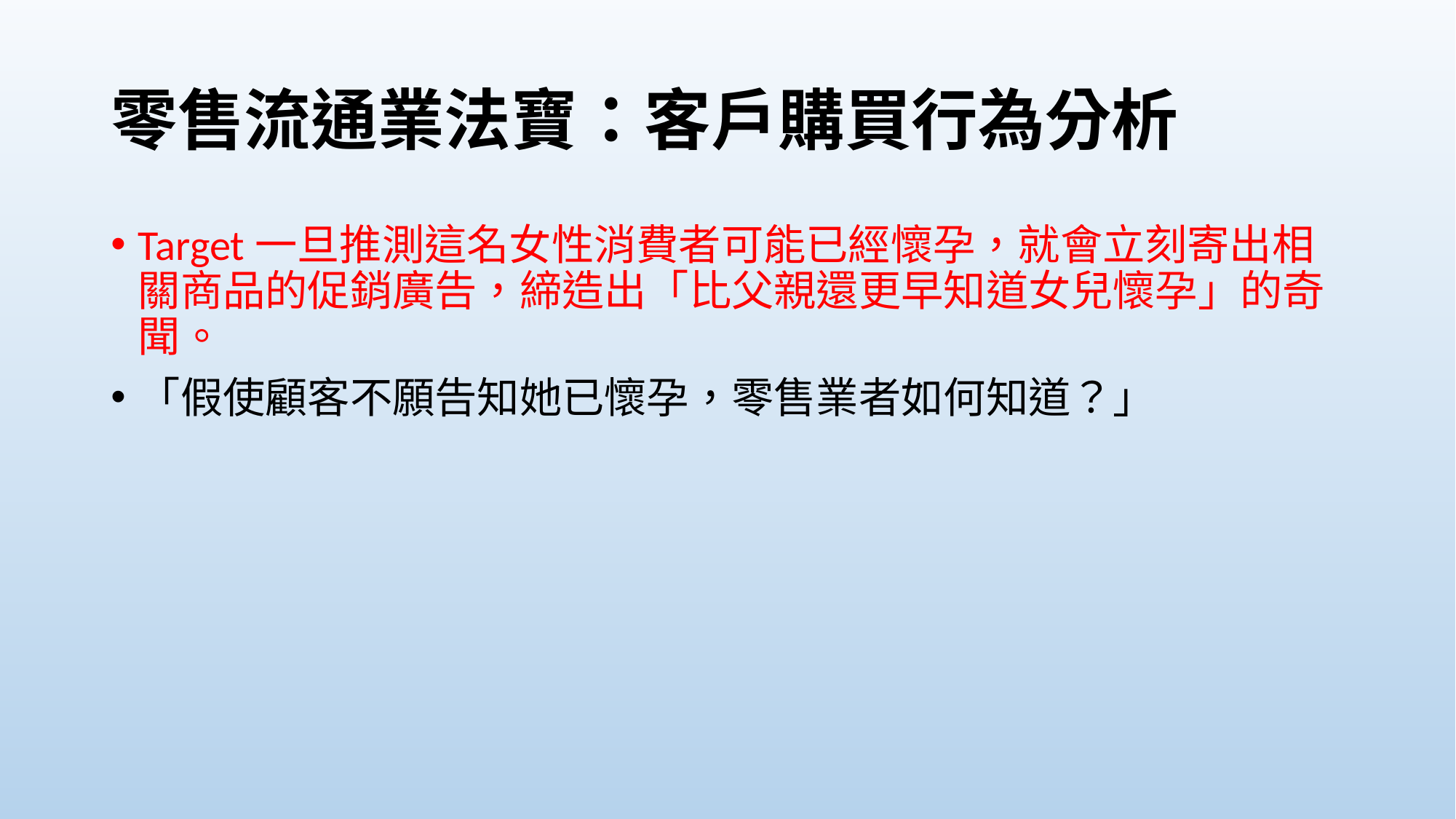

# 零售流通業法寶：客戶購買行為分析
Target一旦推測這名女性消費者可能已經懷孕，就會立刻寄出相關商品的促銷廣告，締造出「比父親還更早知道女兒懷孕」的奇聞。
「假使顧客不願告知她已懷孕，零售業者如何知道？」